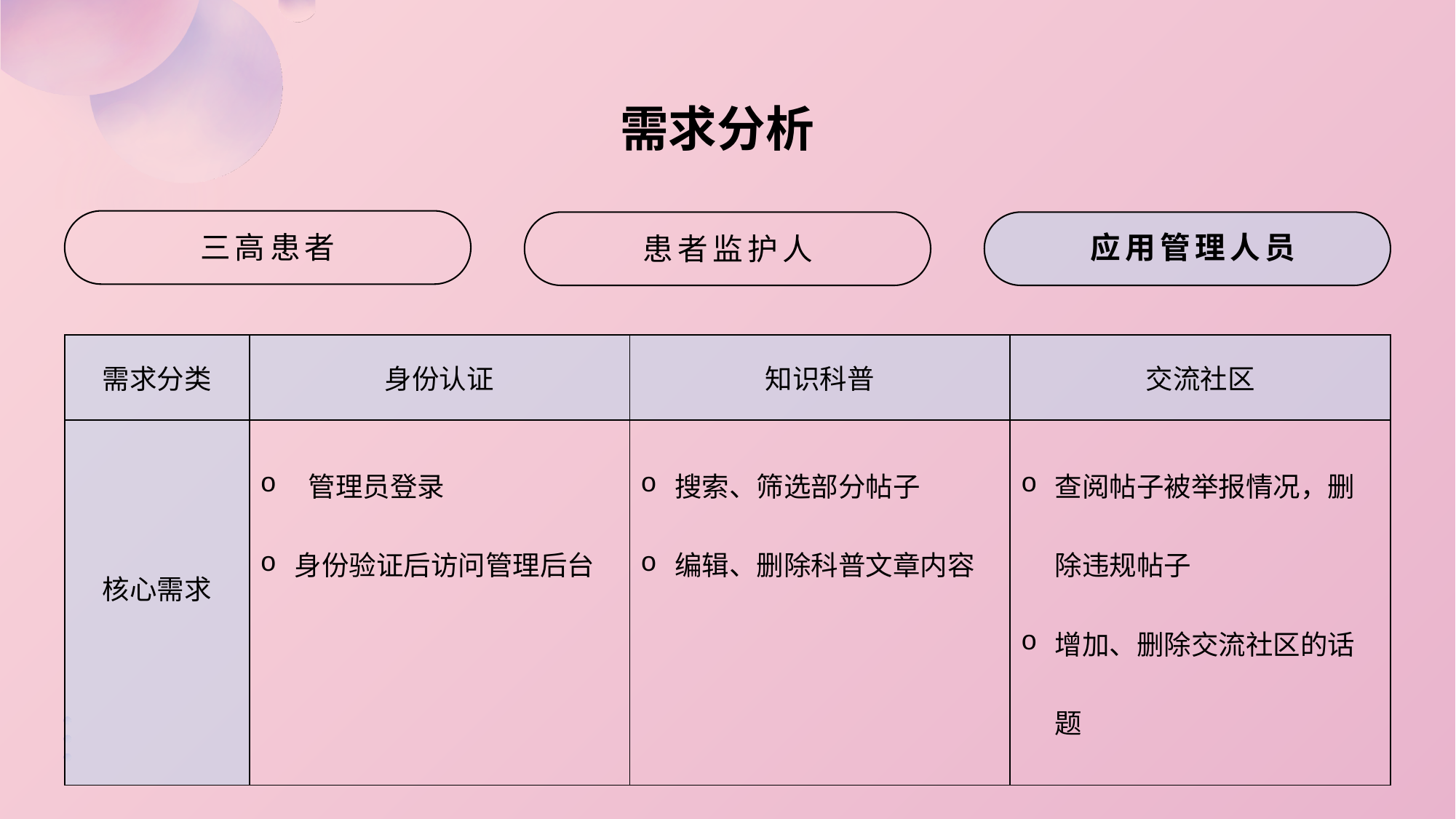

需求分析

三高患者
应用管理人员
患者监护人
| 需求分类 | 身份认证 | 知识科普 | 交流社区 |
| --- | --- | --- | --- |
| 核心需求 | 管理员登录 身份验证后访问管理后台 | 搜索、筛选部分帖子 编辑、删除科普文章内容 | 查阅帖子被举报情况，删除违规帖子 增加、删除交流社区的话题 |